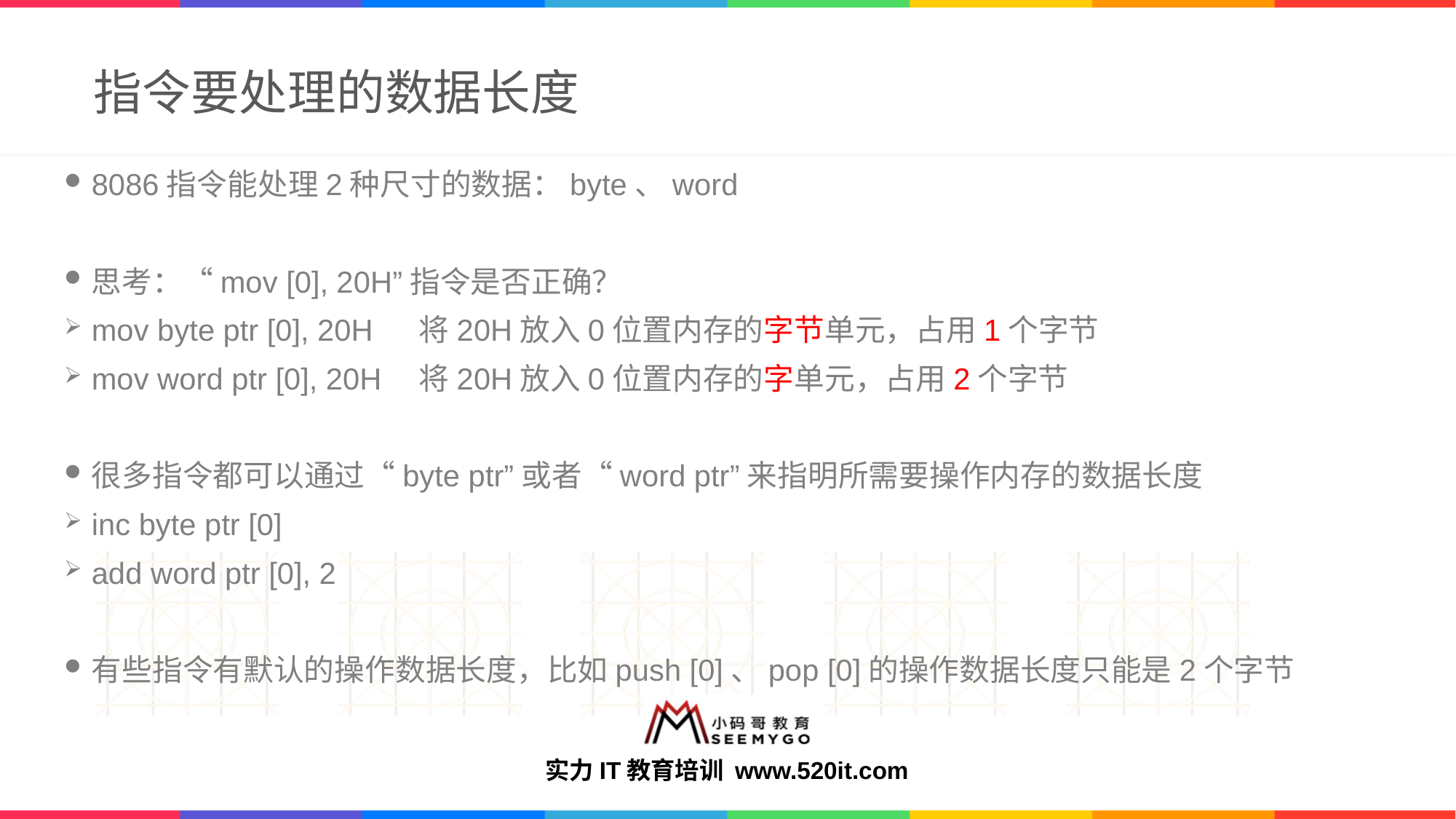

# 指令要处理的数据长度
8086指令能处理2种尺寸的数据：byte、word

思考：“mov [0], 20H”指令是否正确？
mov byte ptr [0], 20H	将20H放入0位置内存的字节单元，占用1个字节
mov word ptr [0], 20H	将20H放入0位置内存的字单元，占用2个字节

很多指令都可以通过“byte ptr”或者“word ptr”来指明所需要操作内存的数据长度
inc byte ptr [0]
add word ptr [0], 2

有些指令有默认的操作数据长度，比如push [0]、pop [0]的操作数据长度只能是2个字节